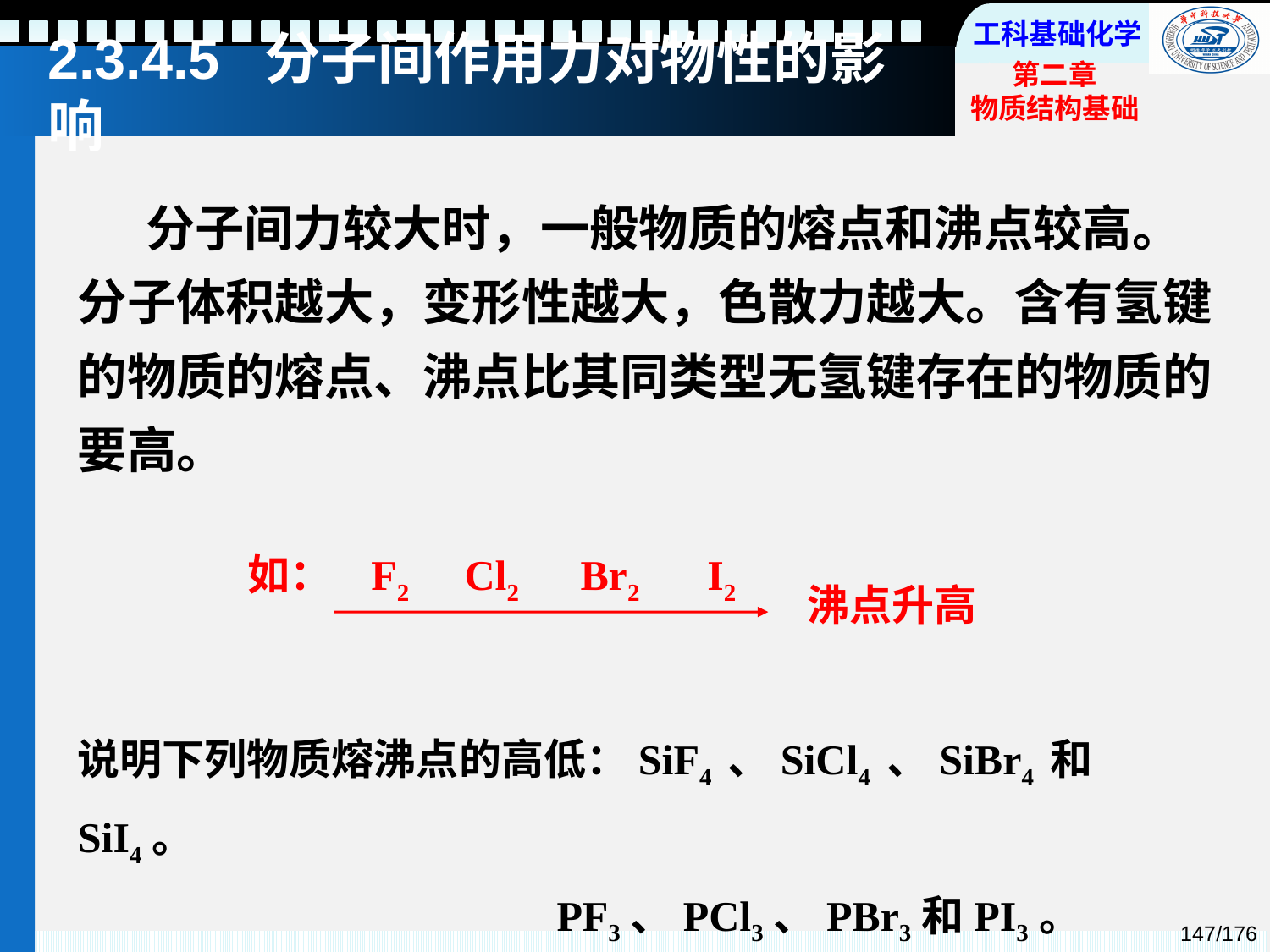

# 2.3.4.5  分子间作用力对物性的影响
     分子间力较大时，一般物质的熔点和沸点较高。分子体积越大，变形性越大，色散力越大。含有氢键的物质的熔点、沸点比其同类型无氢键存在的物质的要高。
如：   F2         Cl2          Br2           I2
沸点升高

说明下列物质熔沸点的高低：SiF4 、SiCl4 、SiBr4 和SiI4。
                                                                              PF3、PCl3、PBr3和PI3。